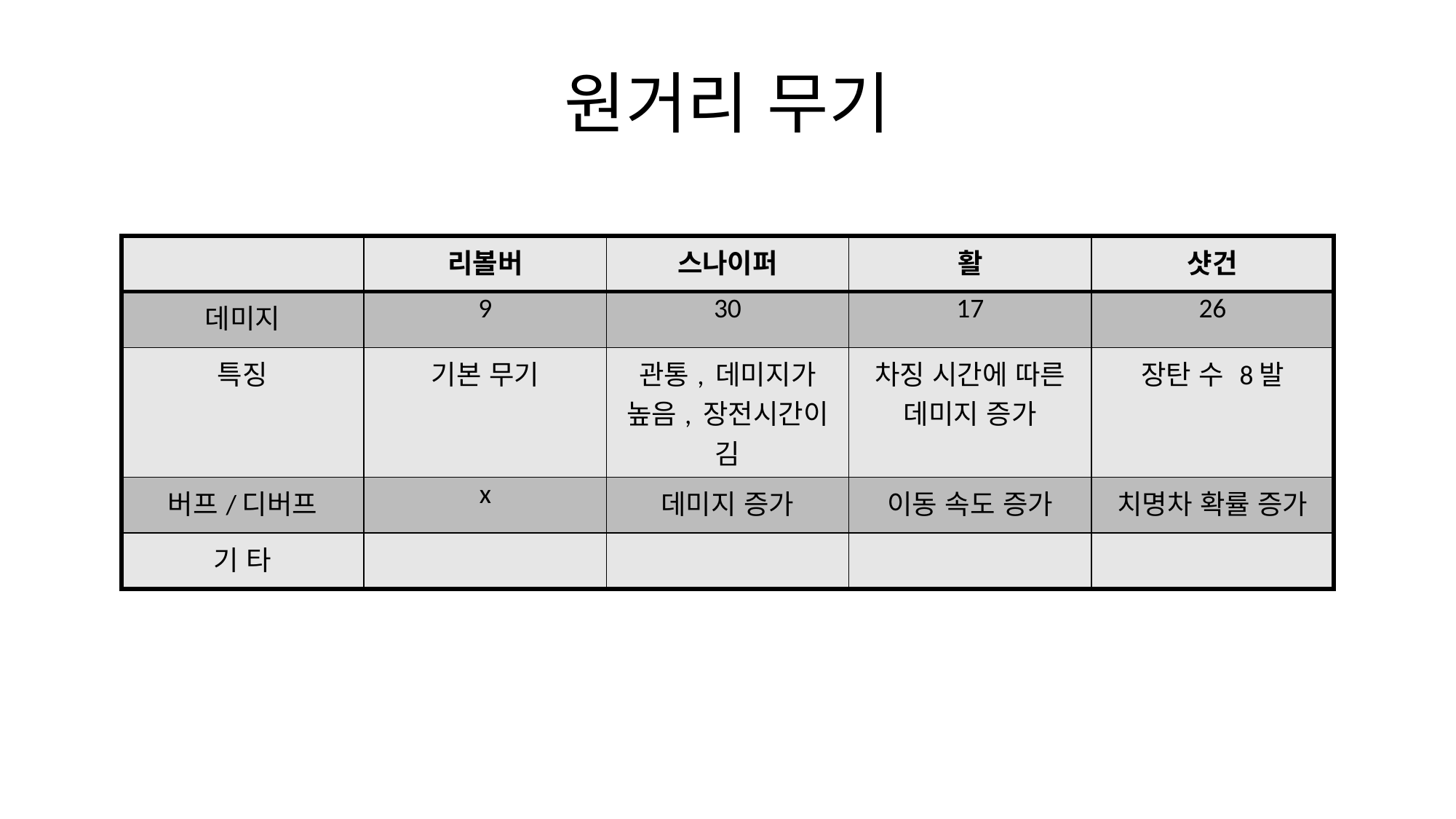

# 원거리 무기
|  | 리볼버 | 스나이퍼 | 활 | 샷건 |
| --- | --- | --- | --- | --- |
| 데미지 | 9 | 30 | 17 | 26 |
| 특징 | 기본 무기 | 관통, 데미지가 높음, 장전시간이 김 | 차징 시간에 따른 데미지 증가 | 장탄 수 8발 |
| 버프/디버프 | x | 데미지 증가 | 이동 속도 증가 | 치명차 확률 증가 |
| 기 타 |  |  |  |  |